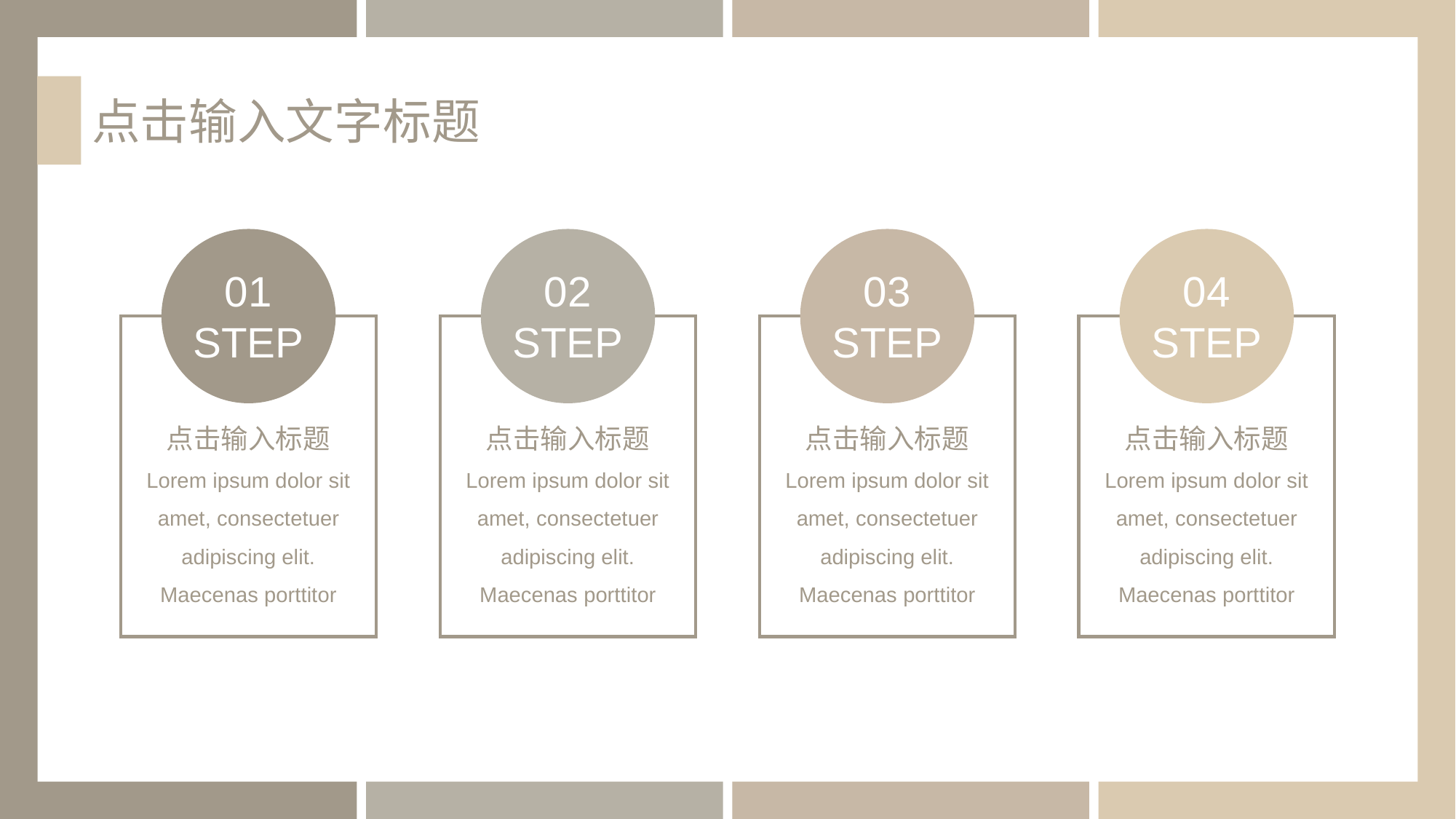

点击输入文字标题

01
STEP

点击输入标题
Lorem ipsum dolor sit amet, consectetuer adipiscing elit. Maecenas porttitor

02
STEP

点击输入标题
Lorem ipsum dolor sit amet, consectetuer adipiscing elit. Maecenas porttitor

03
STEP

点击输入标题
Lorem ipsum dolor sit amet, consectetuer adipiscing elit. Maecenas porttitor

04
STEP

点击输入标题
Lorem ipsum dolor sit amet, consectetuer adipiscing elit. Maecenas porttitor